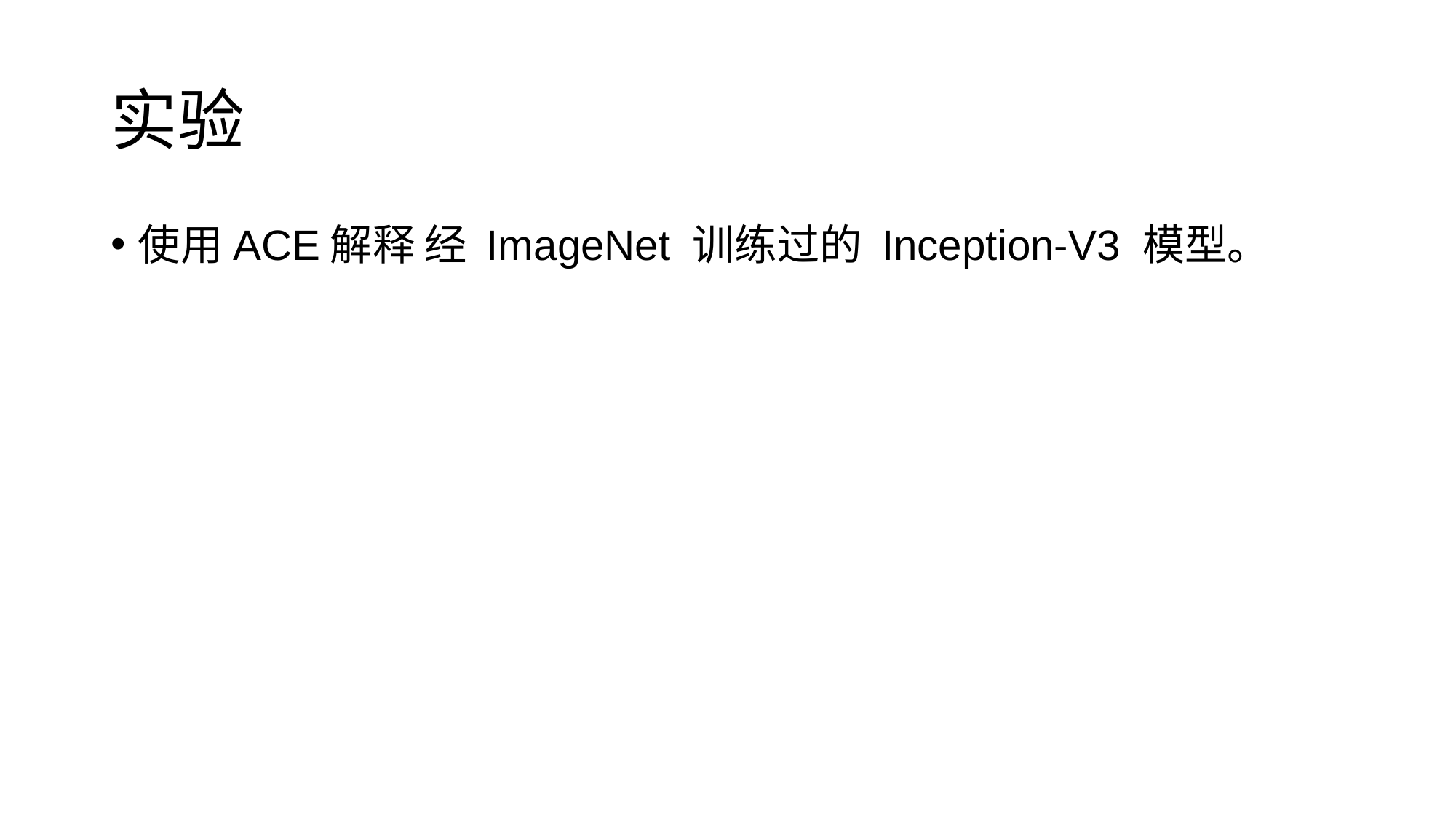

# 实验
使用ACE解释 经 ImageNet 训练过的 Inception-V3 模型。